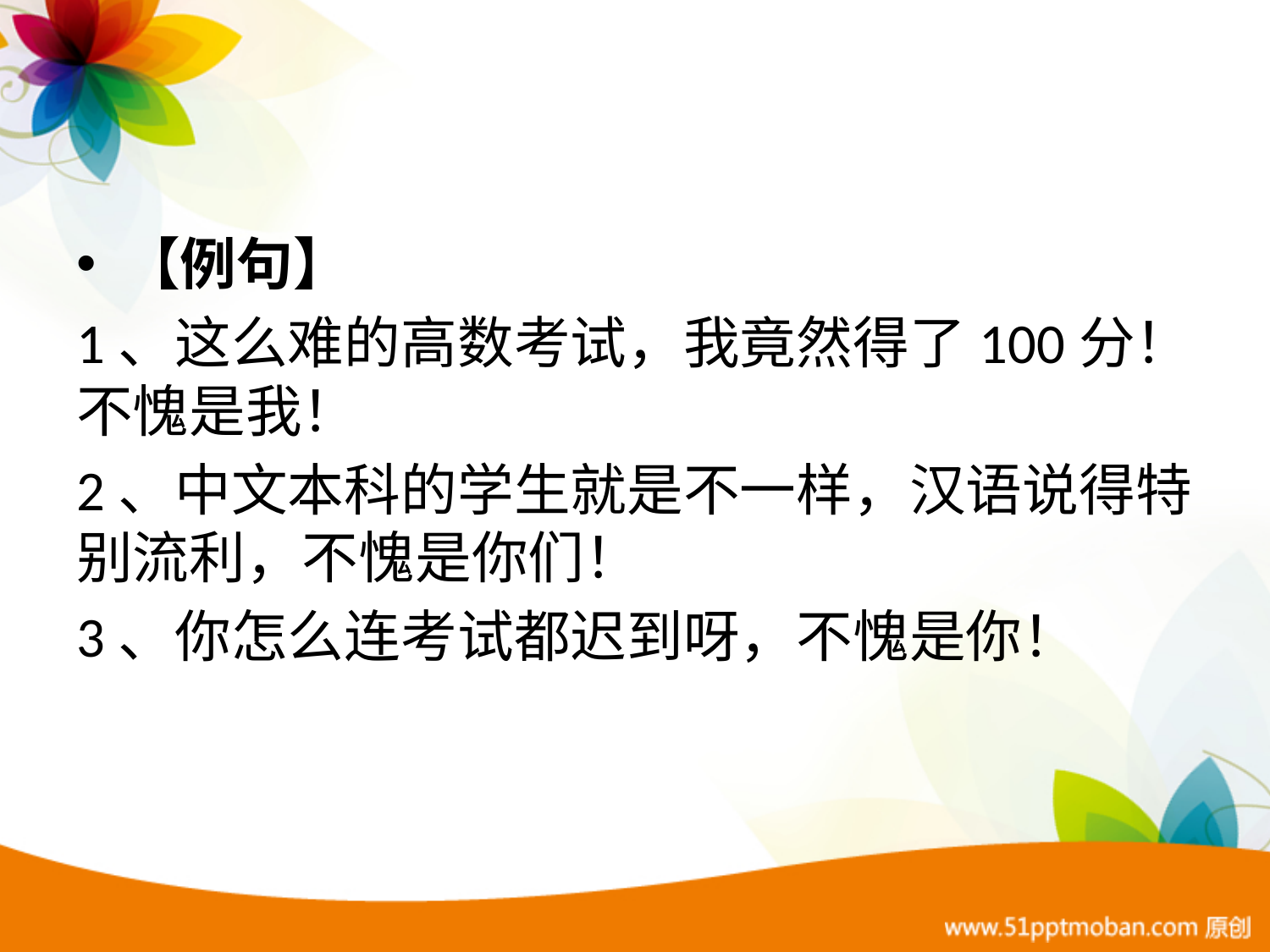

【例句】
1、这么难的高数考试，我竟然得了100分！不愧是我！
2、中文本科的学生就是不一样，汉语说得特别流利，不愧是你们！
3、你怎么连考试都迟到呀，不愧是你！